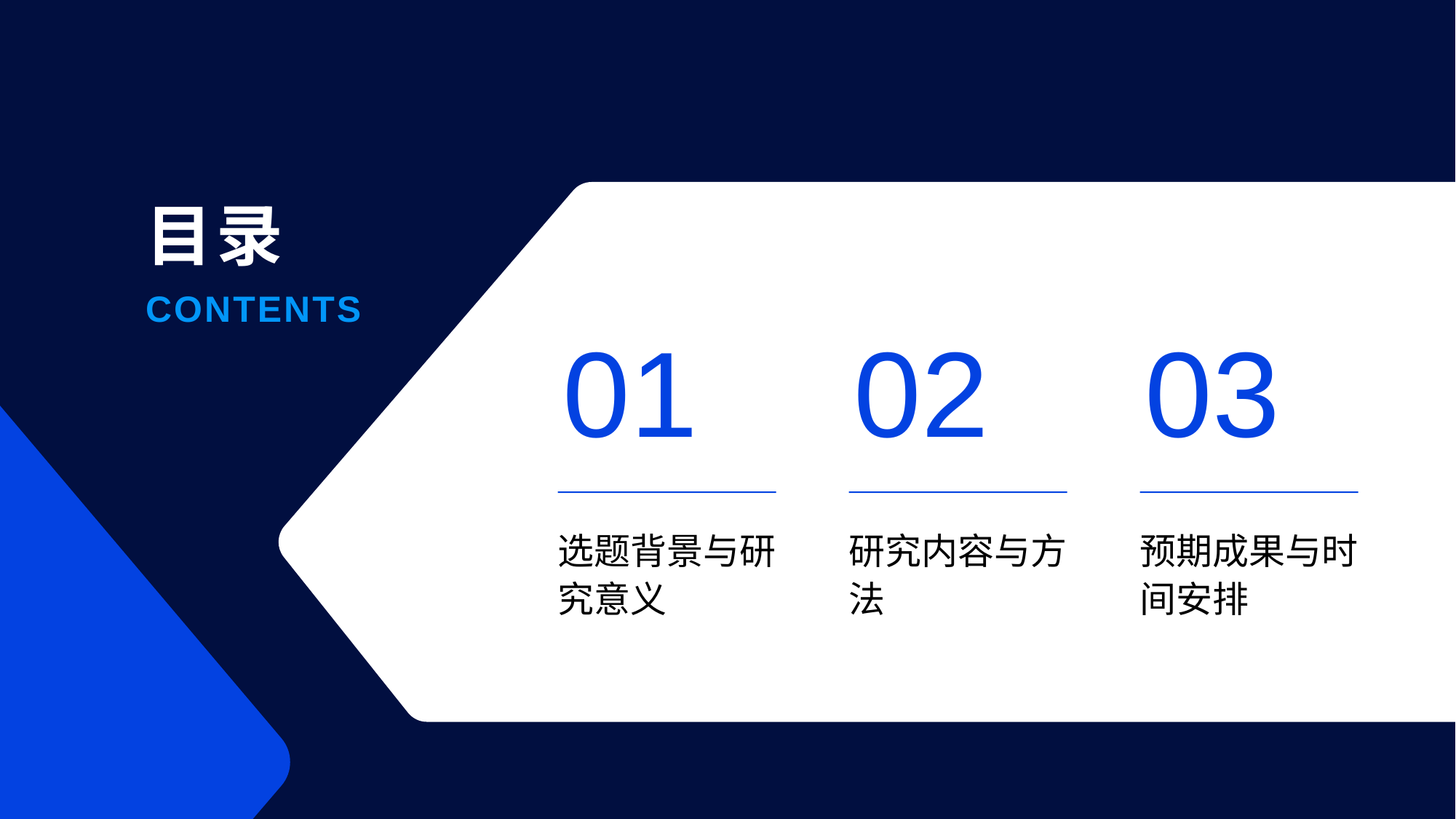

目录
CONTENTS
01
02
03

选题背景与研究意义
研究内容与方法
预期成果与时间安排